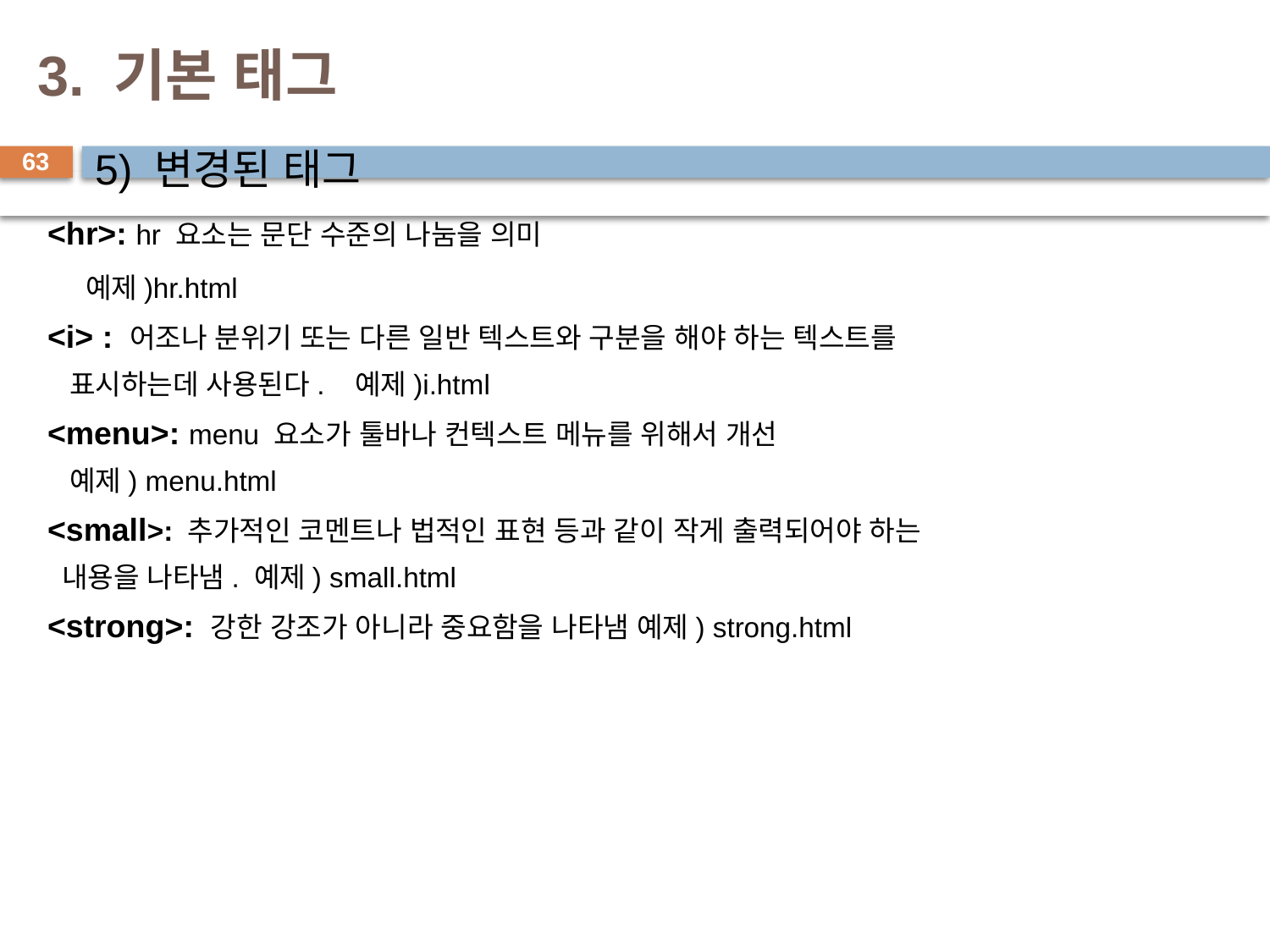

# 3. 기본 태그
    5) 변경된 태그
<hr>: hr 요소는 문단 수준의 나눔을 의미
    예제)hr.html
<i> : 어조나 분위기 또는 다른 일반 텍스트와 구분을 해야 하는 텍스트를
  표시하는데 사용된다.   예제)i.html
<menu>: menu 요소가 툴바나 컨텍스트 메뉴를 위해서 개선
  예제) menu.html
<small>: 추가적인 코멘트나 법적인 표현 등과 같이 작게 출력되어야 하는
 내용을 나타냄. 예제) small.html
<strong>: 강한 강조가 아니라 중요함을 나타냄 예제) strong.html

63